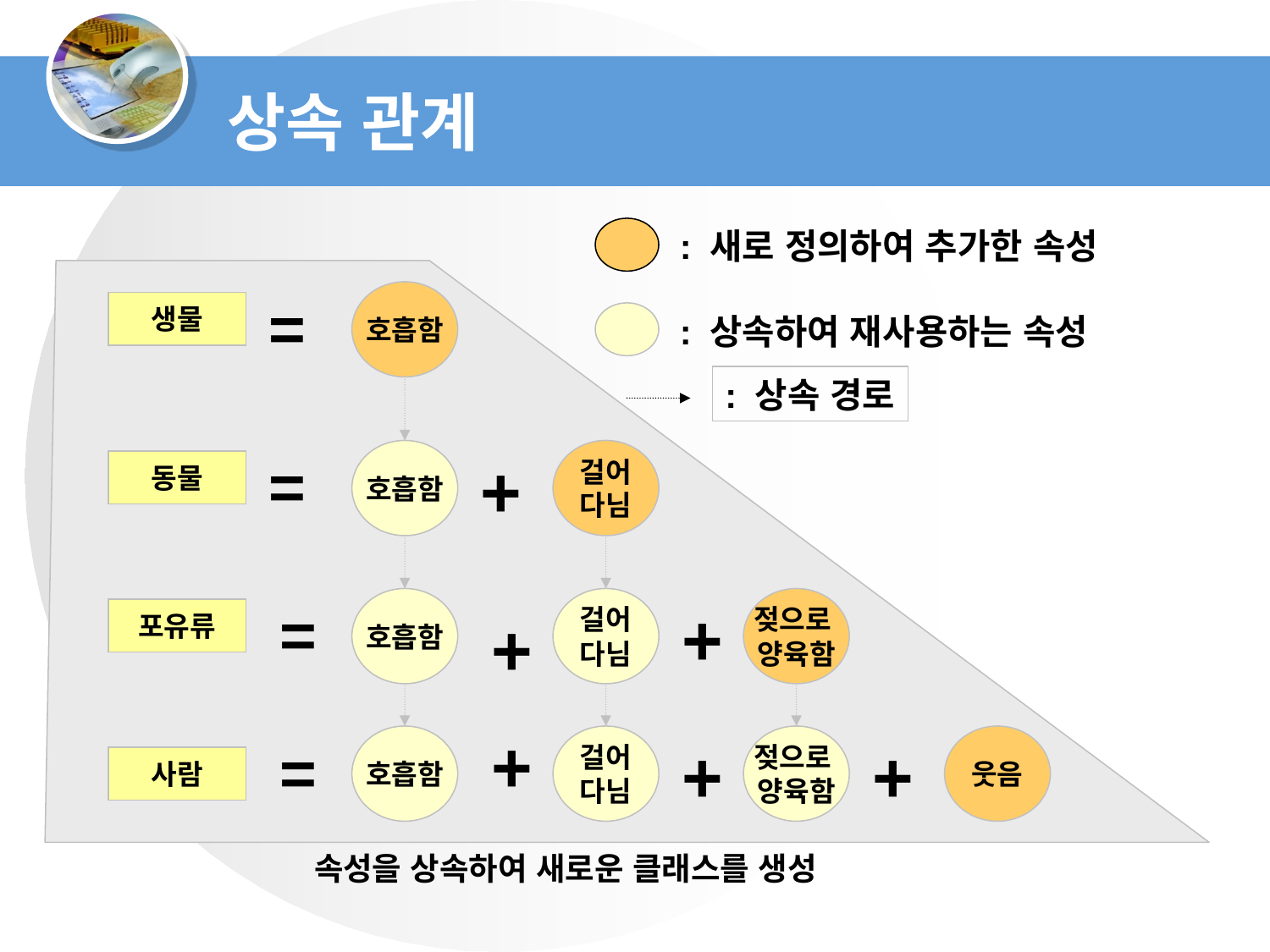

상속 관계

: 새로 정의하여 추가한 속성

: 상속하여 재사용하는 속성

=
호흡함
생물

: 상속 경로

=
호흡함
+
걸어
다님
동물

=
호흡함
걸어
다님
+
젖으로
양육함
포유류
+

+
=
호흡함
걸어
다님
+
젖으로
양육함
+
웃음
사람
속성을 상속하여 새로운 클래스를 생성